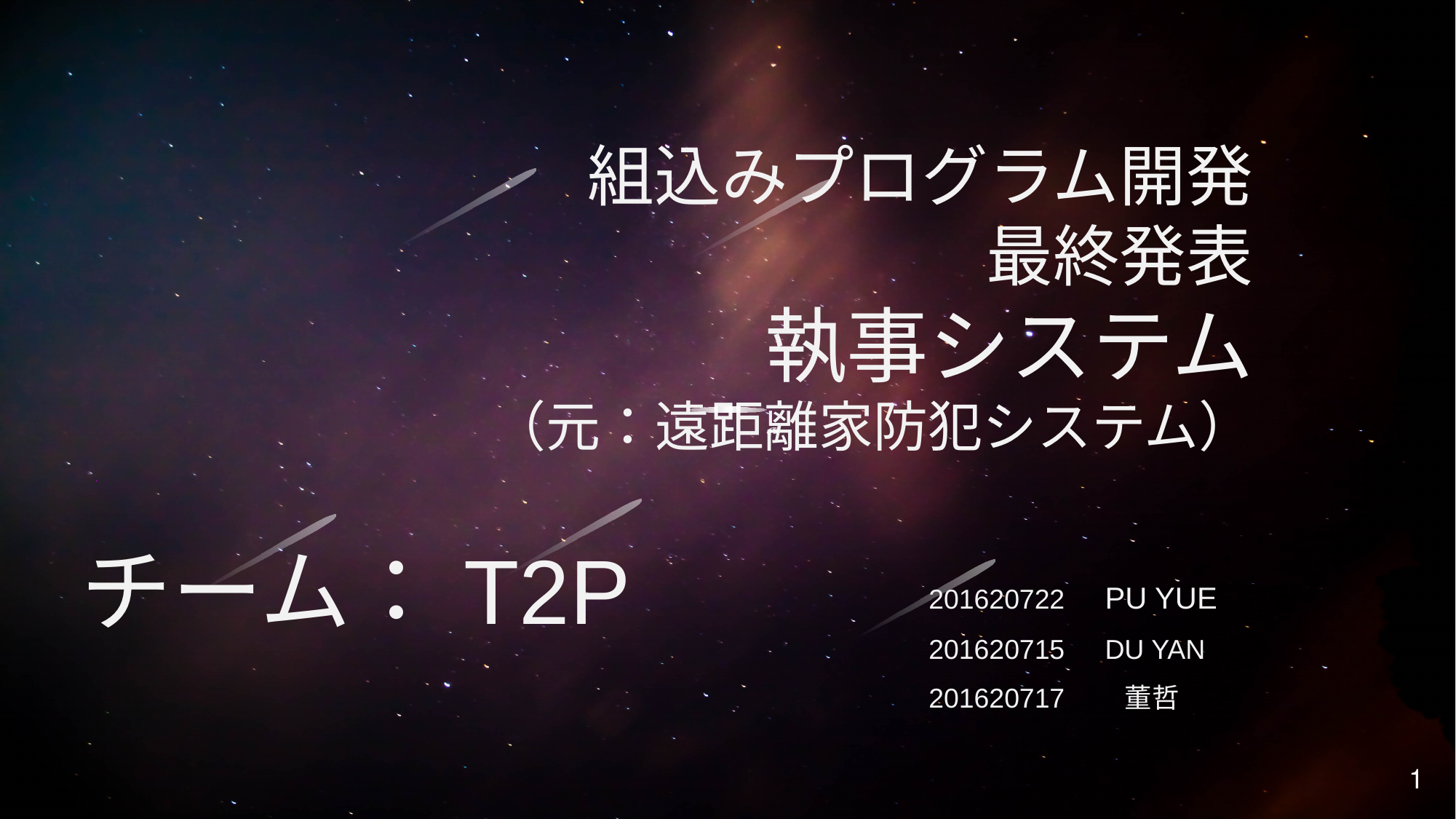

組込みプログラム開発
最終発表
執事システム
（元：遠距離家防犯システム）

201620722　PU YUE
201620715　DU YAN
201620717 　   董哲
チーム：T2P

1